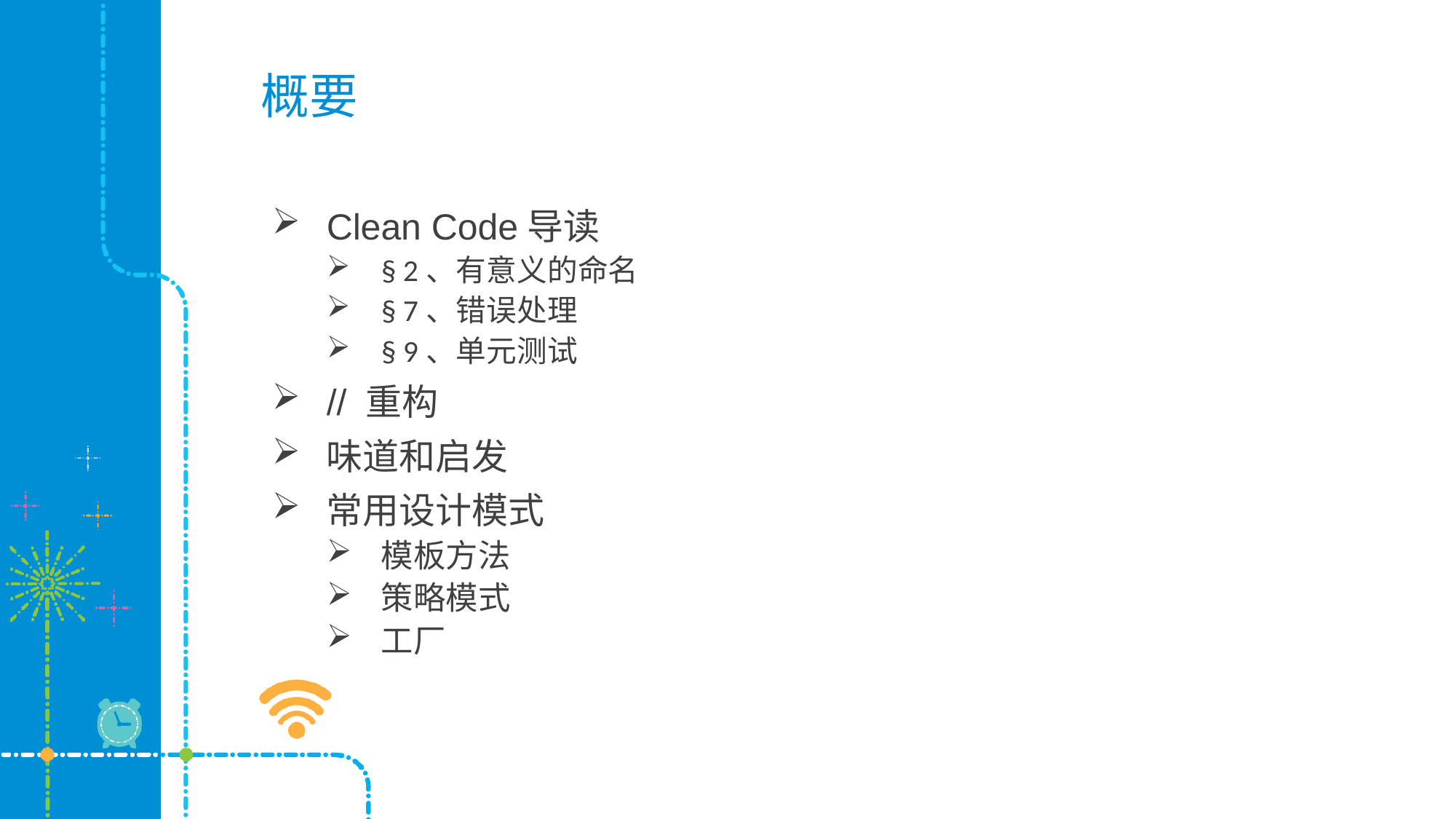

概要
Clean Code导读
§ 2、有意义的命名
§ 7、错误处理
§ 9、单元测试
// 重构
味道和启发
常用设计模式
模板方法
策略模式
工厂